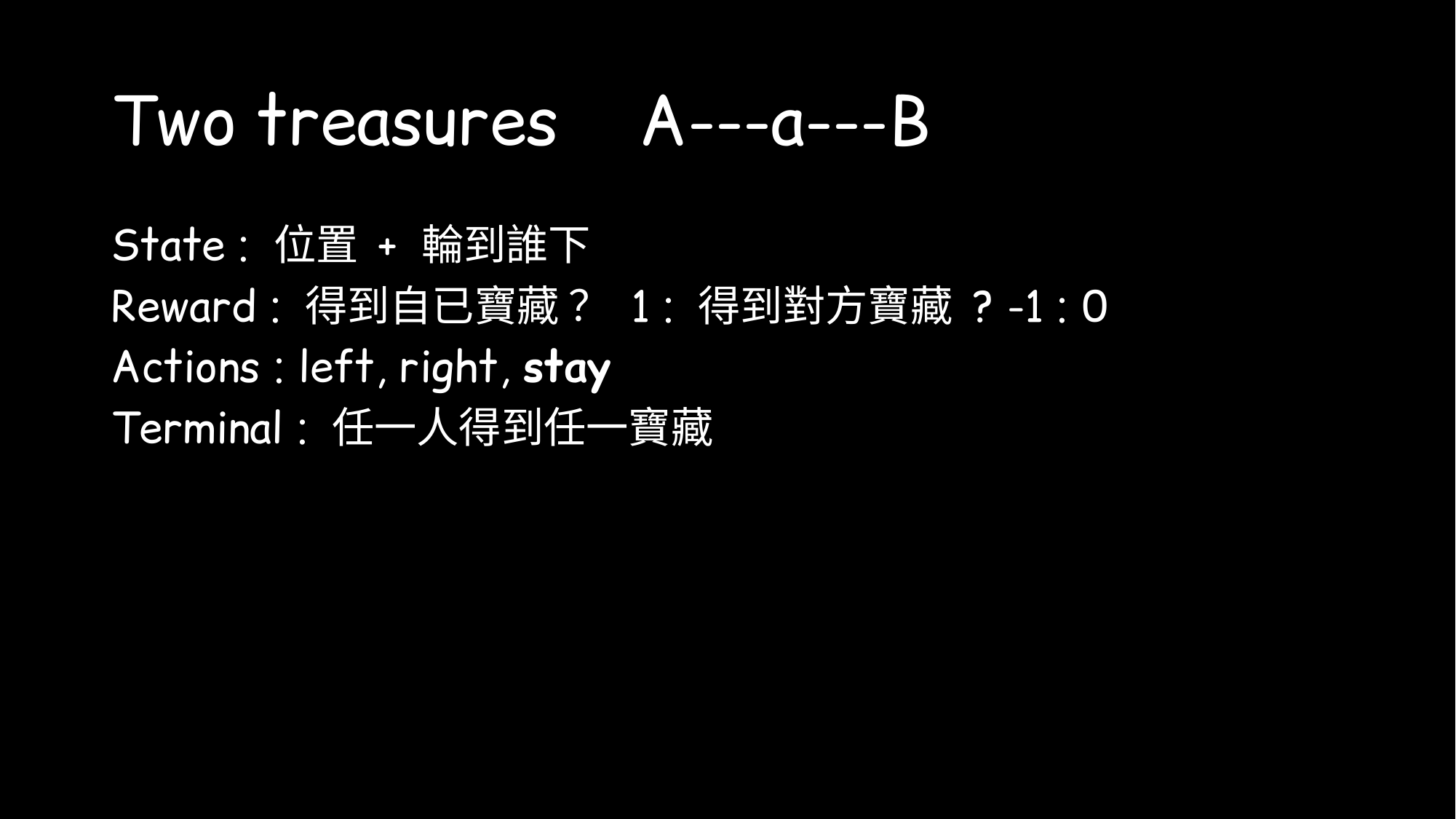

# Two treasures    A---a---B
State : 位置 + 輪到誰下
Reward : 得到自已寶藏 ？ 1 : 得到對方寶藏 ? -1 : 0
Actions : left, right, stay
Terminal : 任一人得到任一寶藏